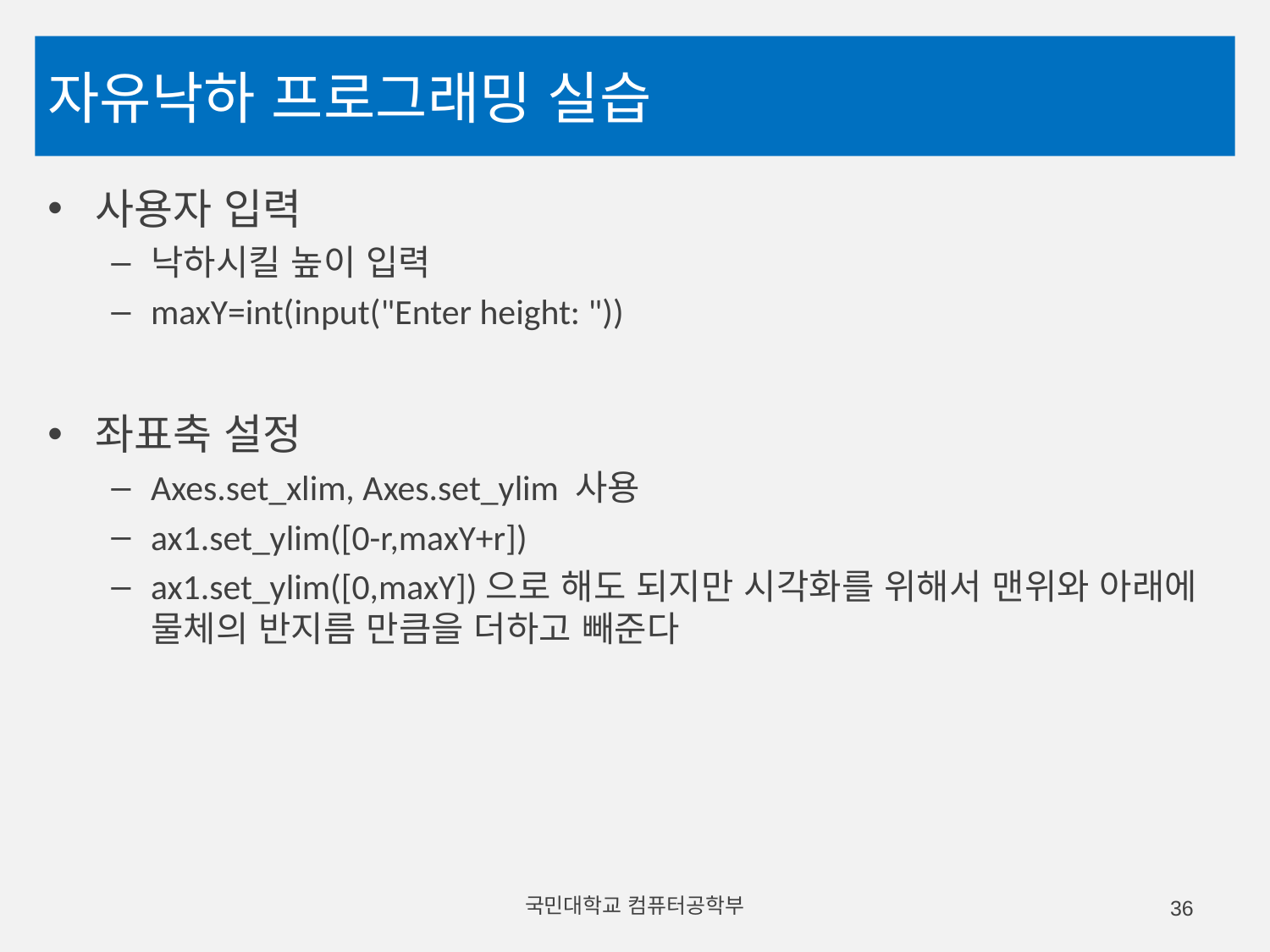

# 자유낙하 프로그래밍 실습
사용자 입력
낙하시킬 높이 입력
maxY=int(input("Enter height: "))

좌표축 설정
Axes.set_xlim, Axes.set_ylim 사용
ax1.set_ylim([0-r,maxY+r])
ax1.set_ylim([0,maxY])으로 해도 되지만 시각화를 위해서 맨위와 아래에 물체의 반지름 만큼을 더하고 빼준다

국민대학교 컴퓨터공학부
36